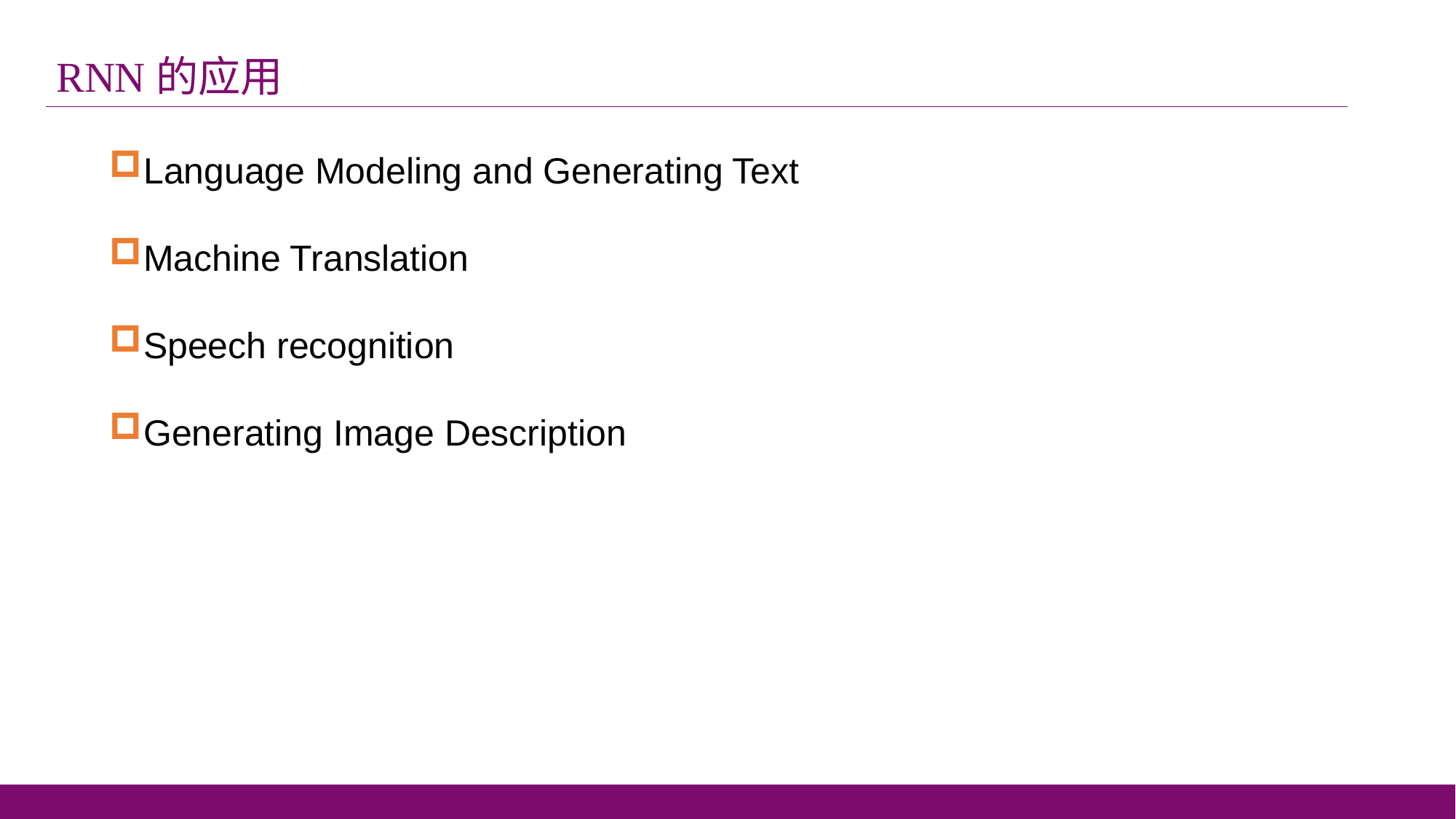

RNN的应用

Language Modeling and Generating Text

Machine Translation

Speech recognition

Generating Image Description